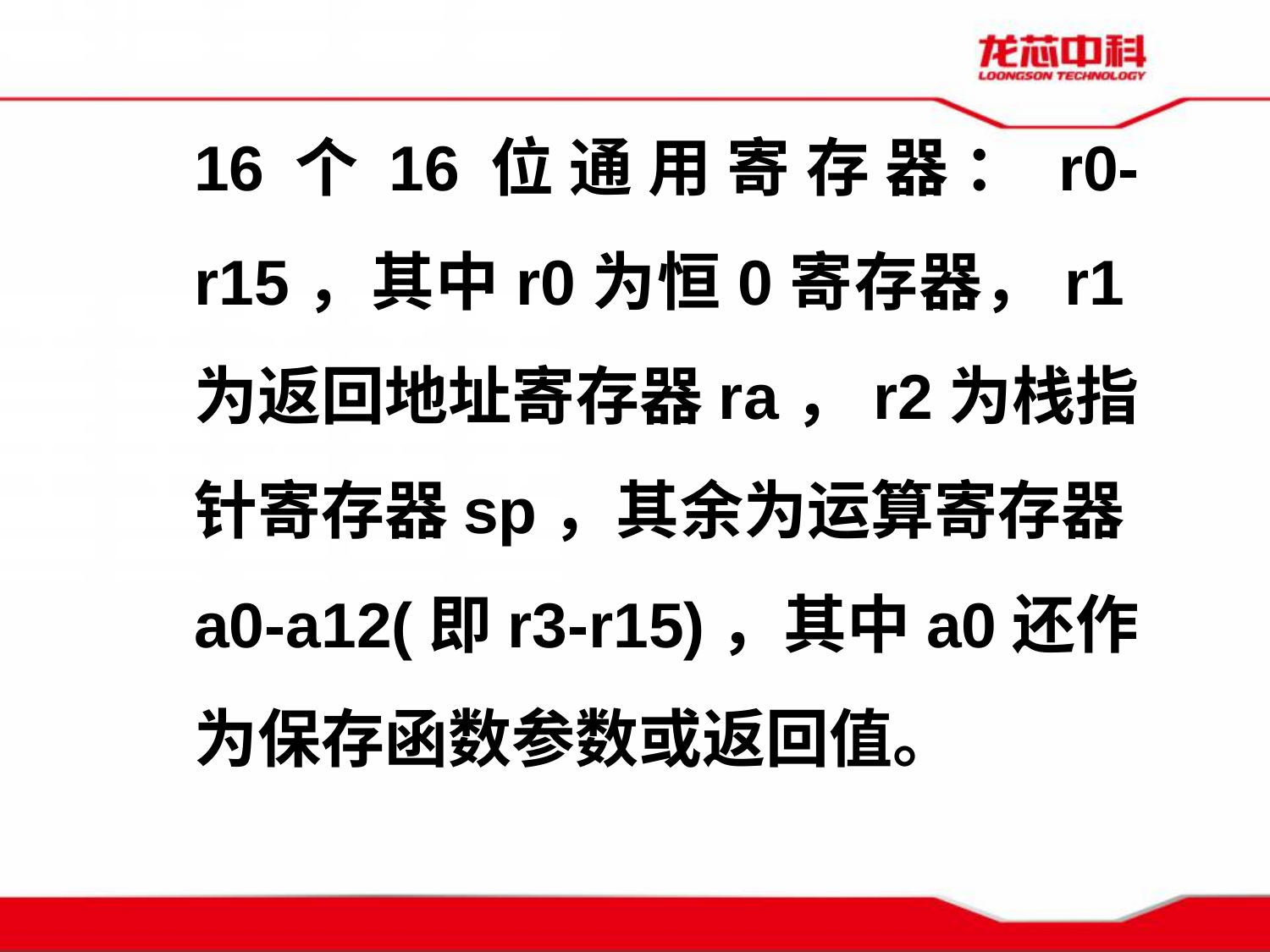

16个16位通用寄存器：r0-r15，其中r0为恒0寄存器，r1为返回地址寄存器ra，r2为栈指针寄存器sp，其余为运算寄存器a0-a12(即r3-r15)，其中a0还作为保存函数参数或返回值。